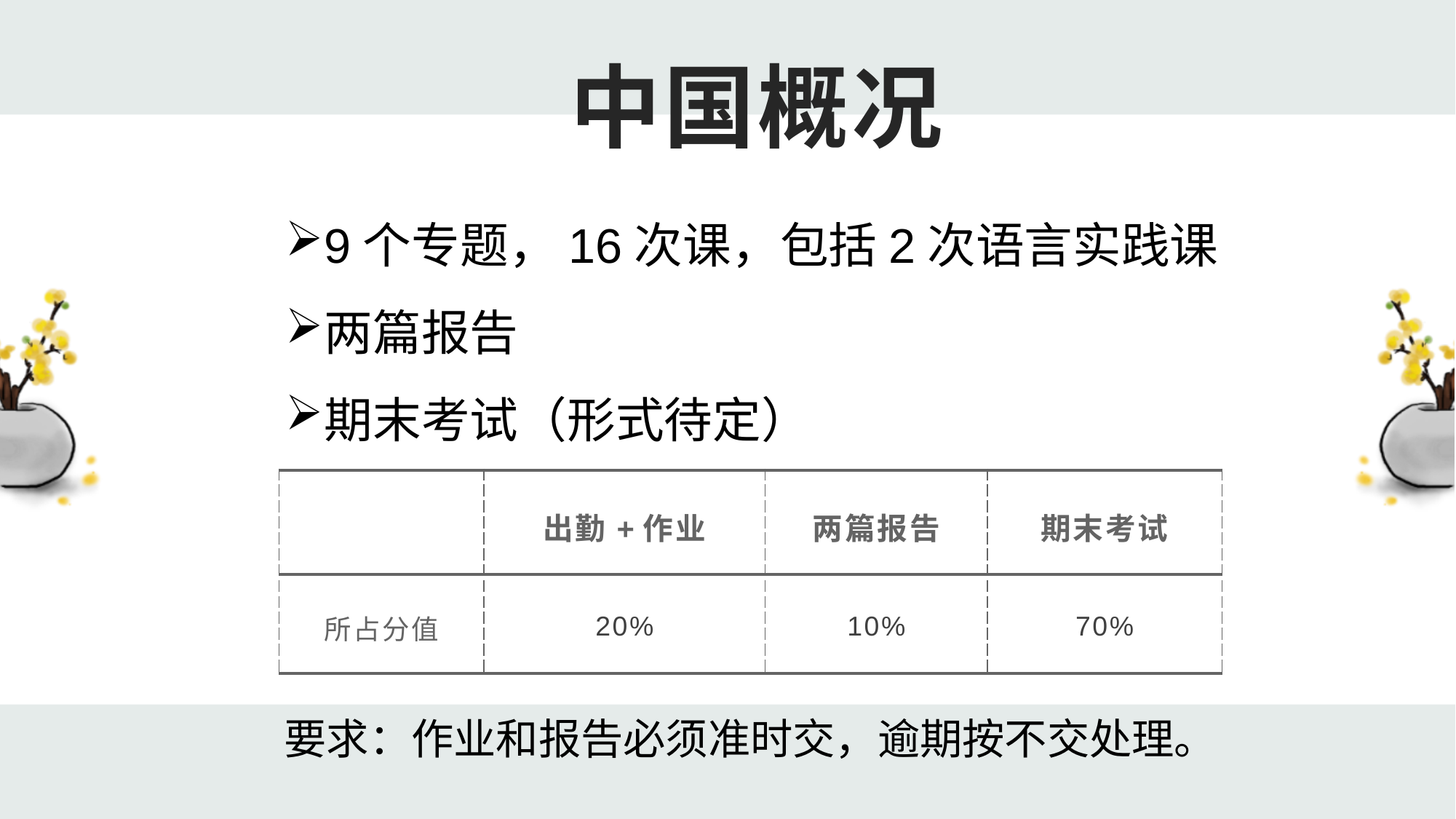

# 中国概况
9个专题，16次课，包括2次语言实践课
两篇报告
期末考试（形式待定）

|  | 出勤+作业 | 两篇报告 | 期末考试 |
| --- | --- | --- | --- |
| 所占分值 | 20% | 10% | 70% |
要求：作业和报告必须准时交，逾期按不交处理。